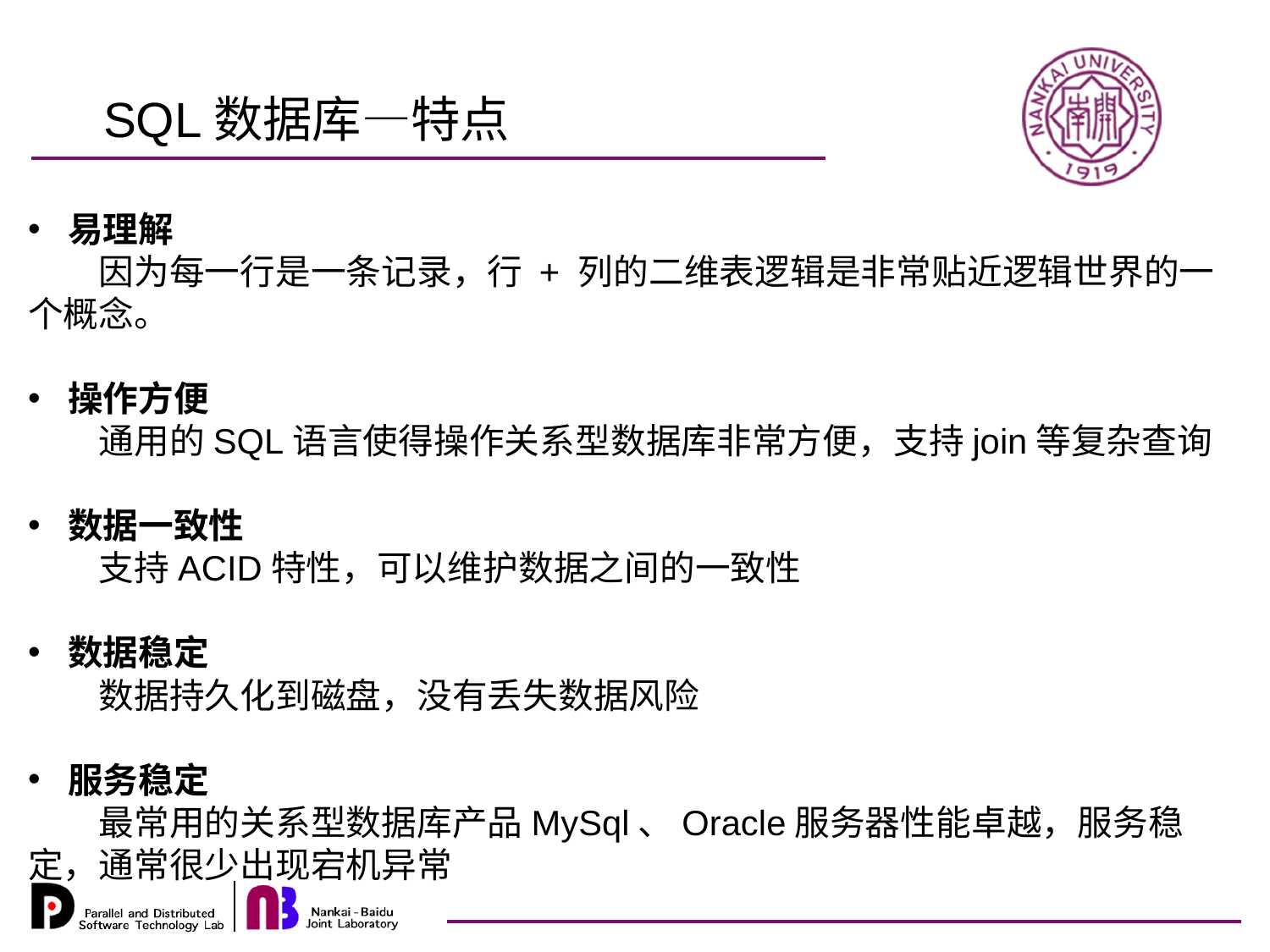

SQL数据库—特点
易理解
　　因为每一行是一条记录，行 + 列的二维表逻辑是非常贴近逻辑世界的一个概念。

操作方便
　　通用的SQL语言使得操作关系型数据库非常方便，支持join等复杂查询

数据一致性
　　支持ACID特性，可以维护数据之间的一致性

数据稳定
　　数据持久化到磁盘，没有丢失数据风险

服务稳定
　　最常用的关系型数据库产品MySql、Oracle服务器性能卓越，服务稳定，通常很少出现宕机异常